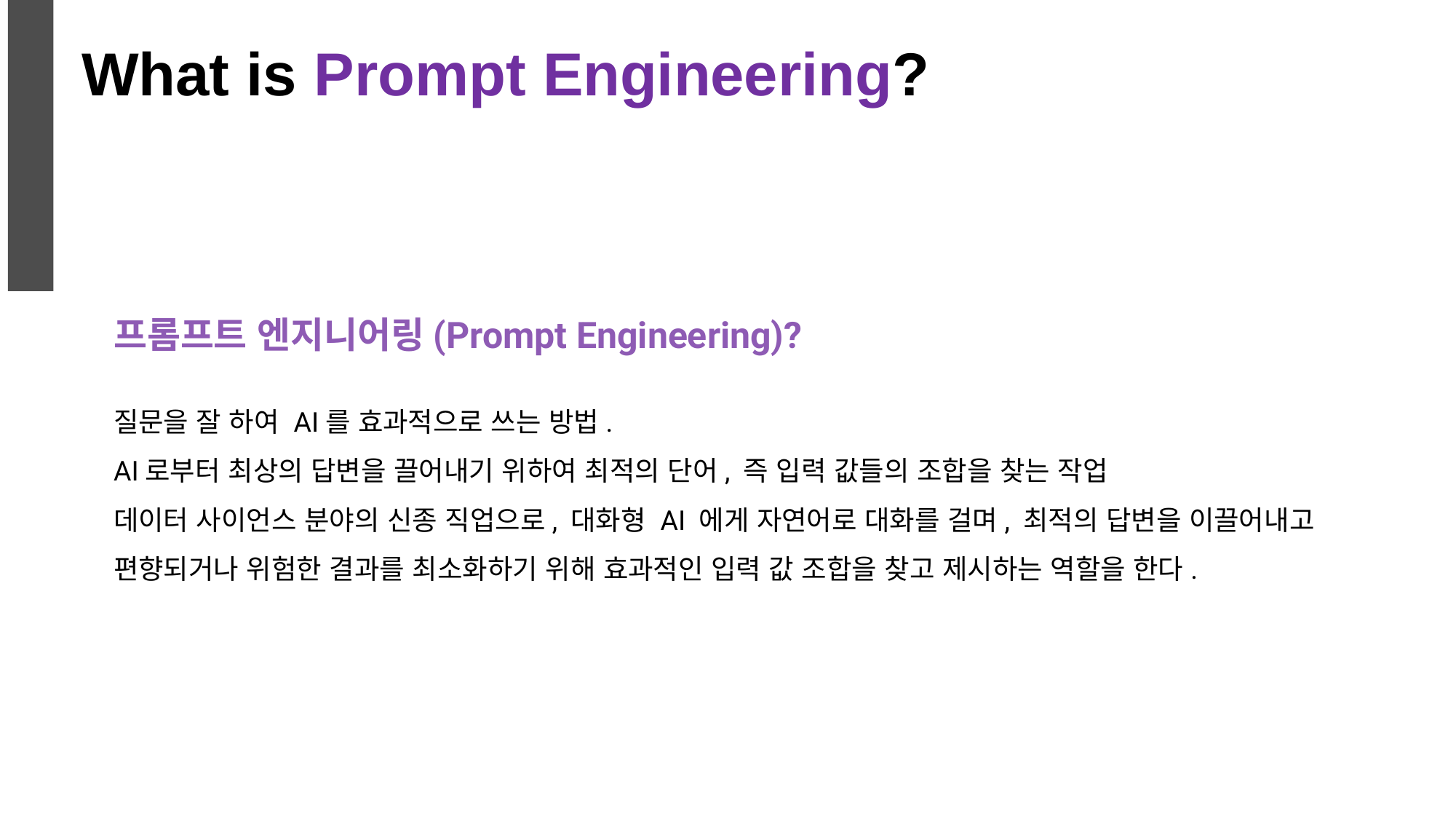

What is Prompt Engineering?
프롬프트 엔지니어링(Prompt Engineering)?

질문을 잘 하여 AI를 효과적으로 쓰는 방법.
AI로부터 최상의 답변을 끌어내기 위하여 최적의 단어, 즉 입력 값들의 조합을 찾는 작업
데이터 사이언스 분야의 신종 직업으로, 대화형 AI 에게 자연어로 대화를 걸며, 최적의 답변을 이끌어내고
편향되거나 위험한 결과를 최소화하기 위해 효과적인 입력 값 조합을 찾고 제시하는 역할을 한다.